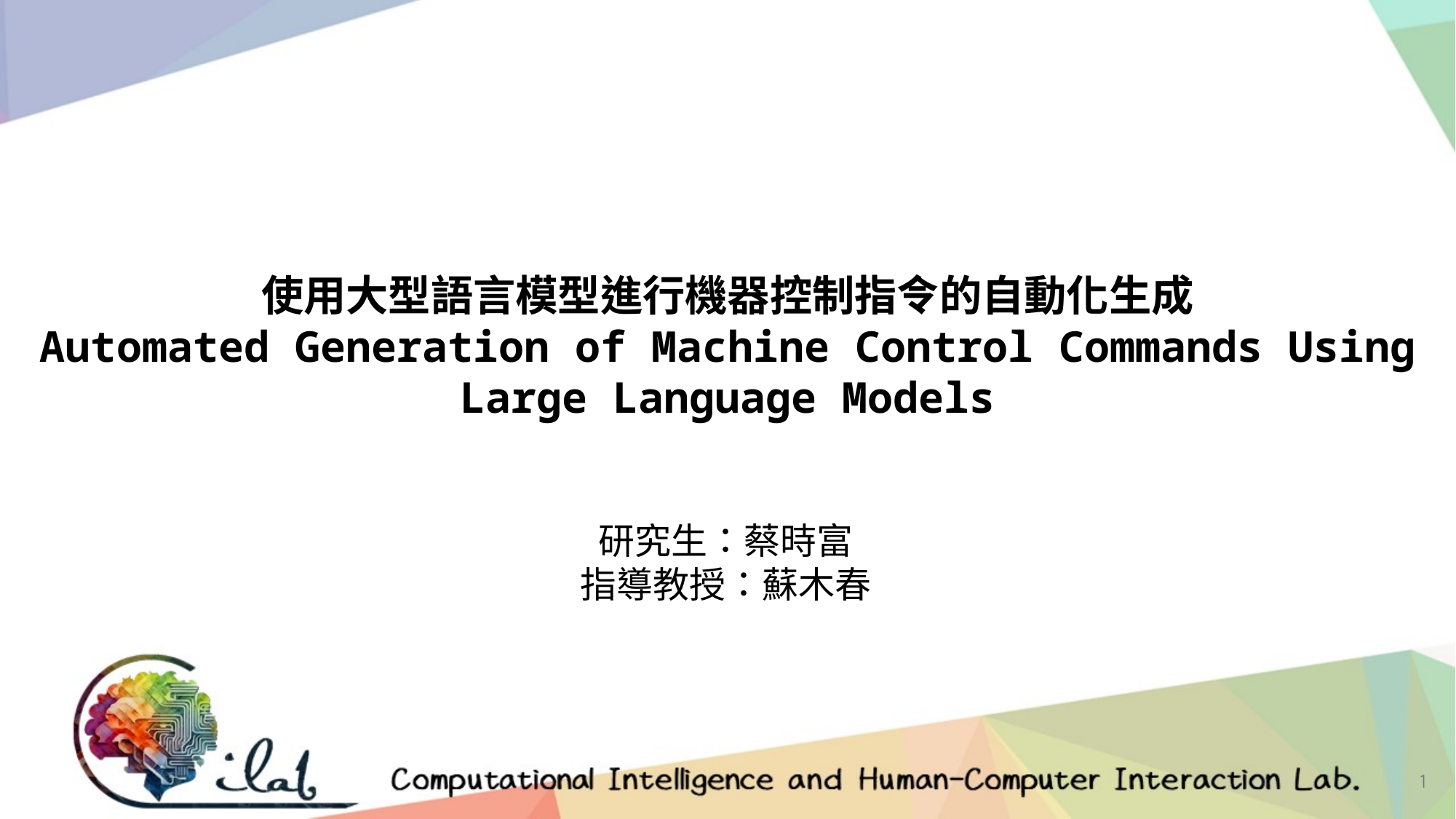

使用大型語言模型進行機器控制指令的自動化生成
Automated Generation of Machine Control Commands Using Large Language Models
研究生：蔡時富
指導教授：蘇木春
1